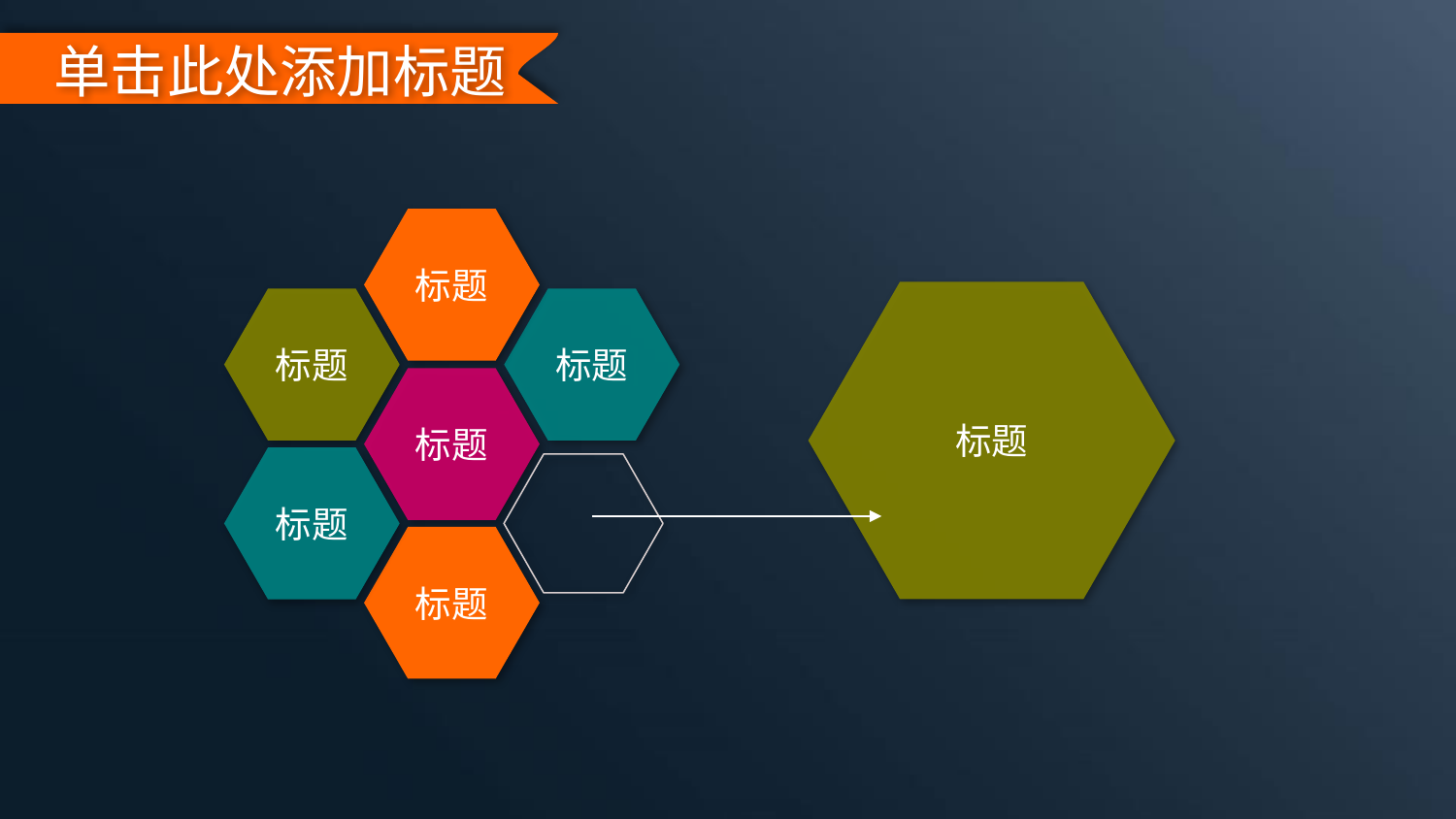

单击此处添加标题

标题
标题
标题
标题
标题
标题

标题